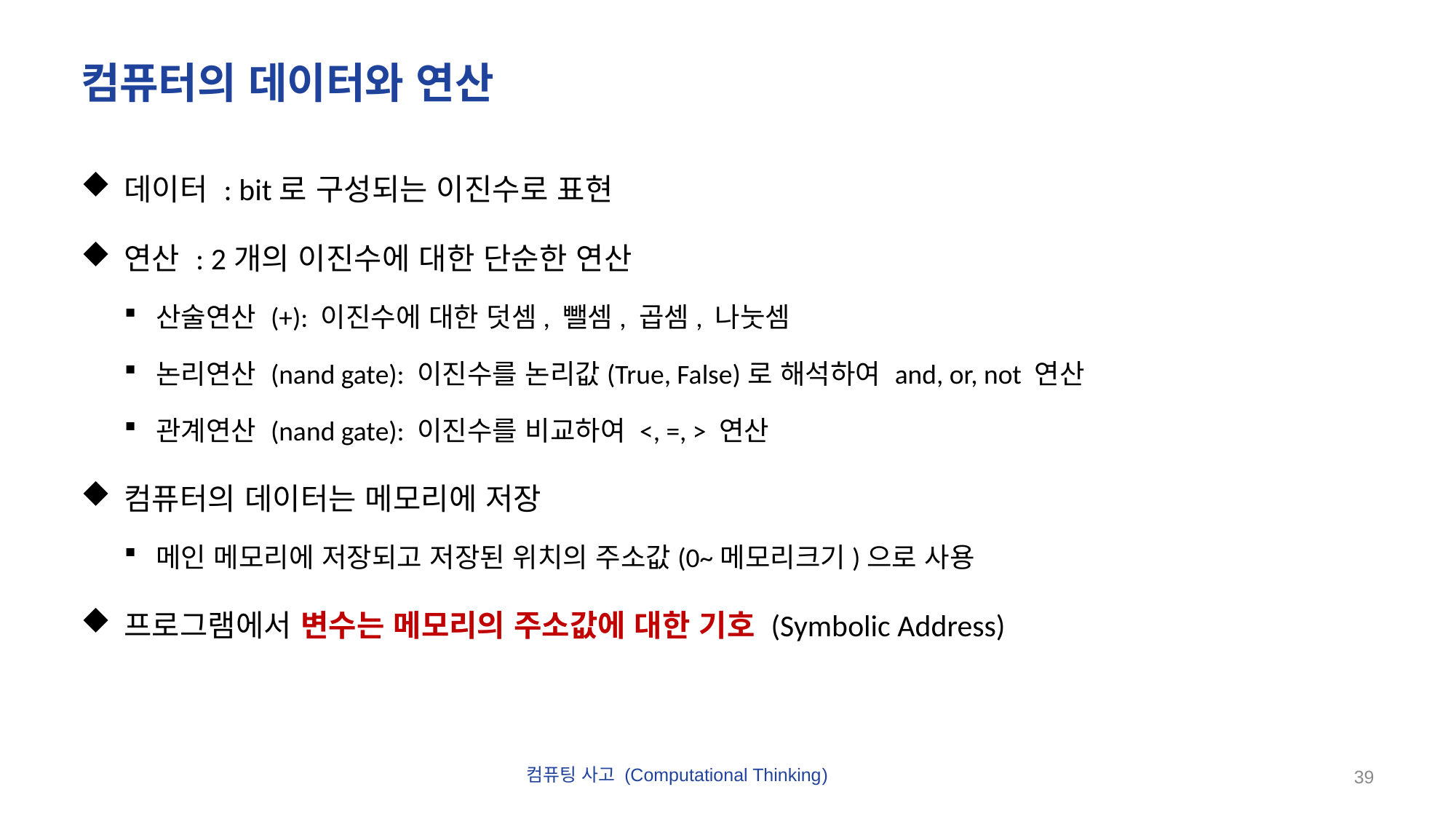

# 컴퓨터의 데이터와 연산
데이터 : bit로 구성되는 이진수로 표현
연산 : 2개의 이진수에 대한 단순한 연산
산술연산 (+): 이진수에 대한 덧셈, 뺄셈, 곱셈, 나눗셈
논리연산 (nand gate): 이진수를 논리값(True, False)로 해석하여 and, or, not 연산
관계연산 (nand gate): 이진수를 비교하여 <, =, > 연산
컴퓨터의 데이터는 메모리에 저장
메인 메모리에 저장되고 저장된 위치의 주소값(0~메모리크기)으로 사용
프로그램에서 변수는 메모리의 주소값에 대한 기호 (Symbolic Address)